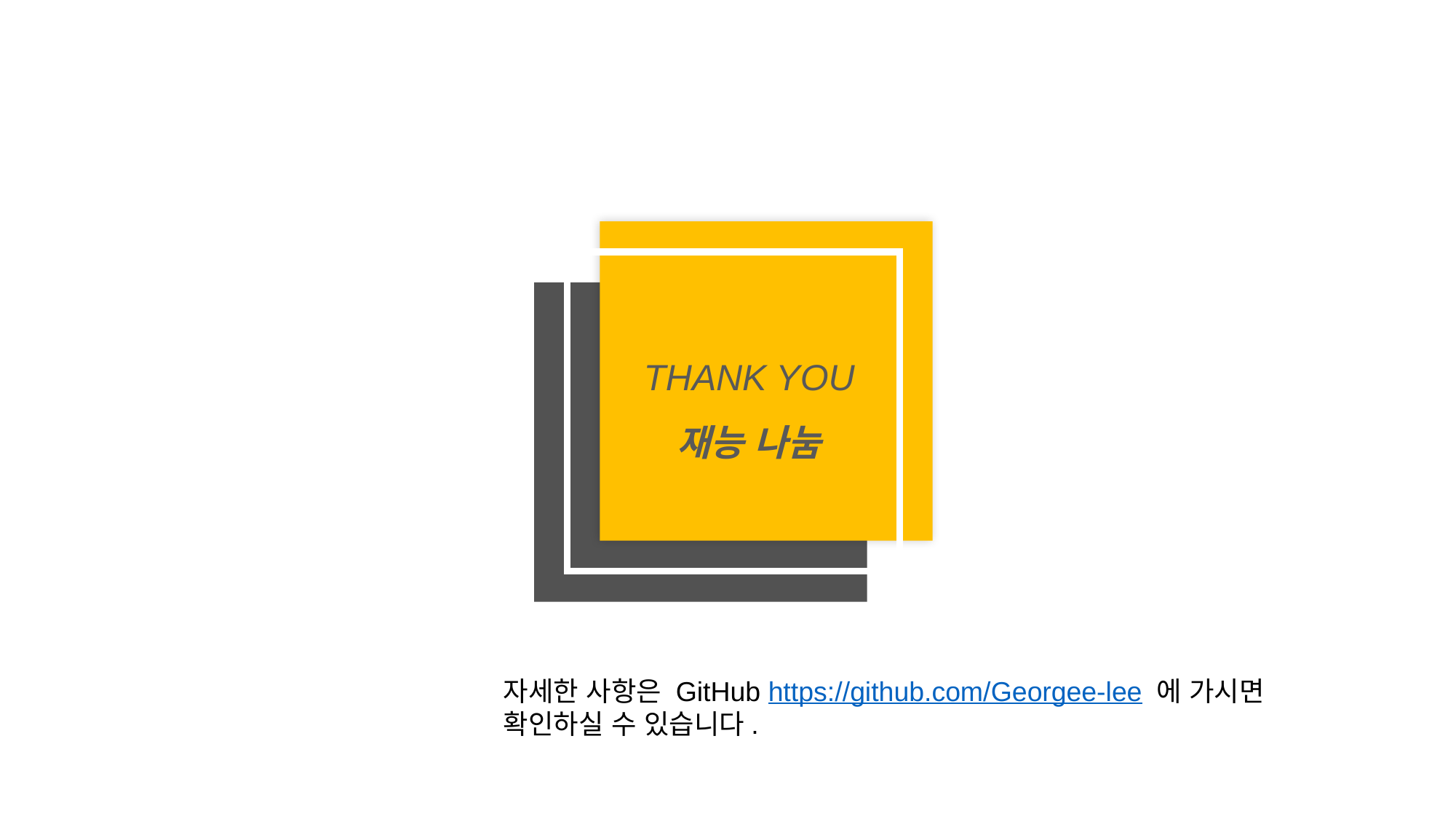

THANK YOU
재능 나눔

자세한 사항은 GitHub https://github.com/Georgee-lee 에 가시면 확인하실 수 있습니다.